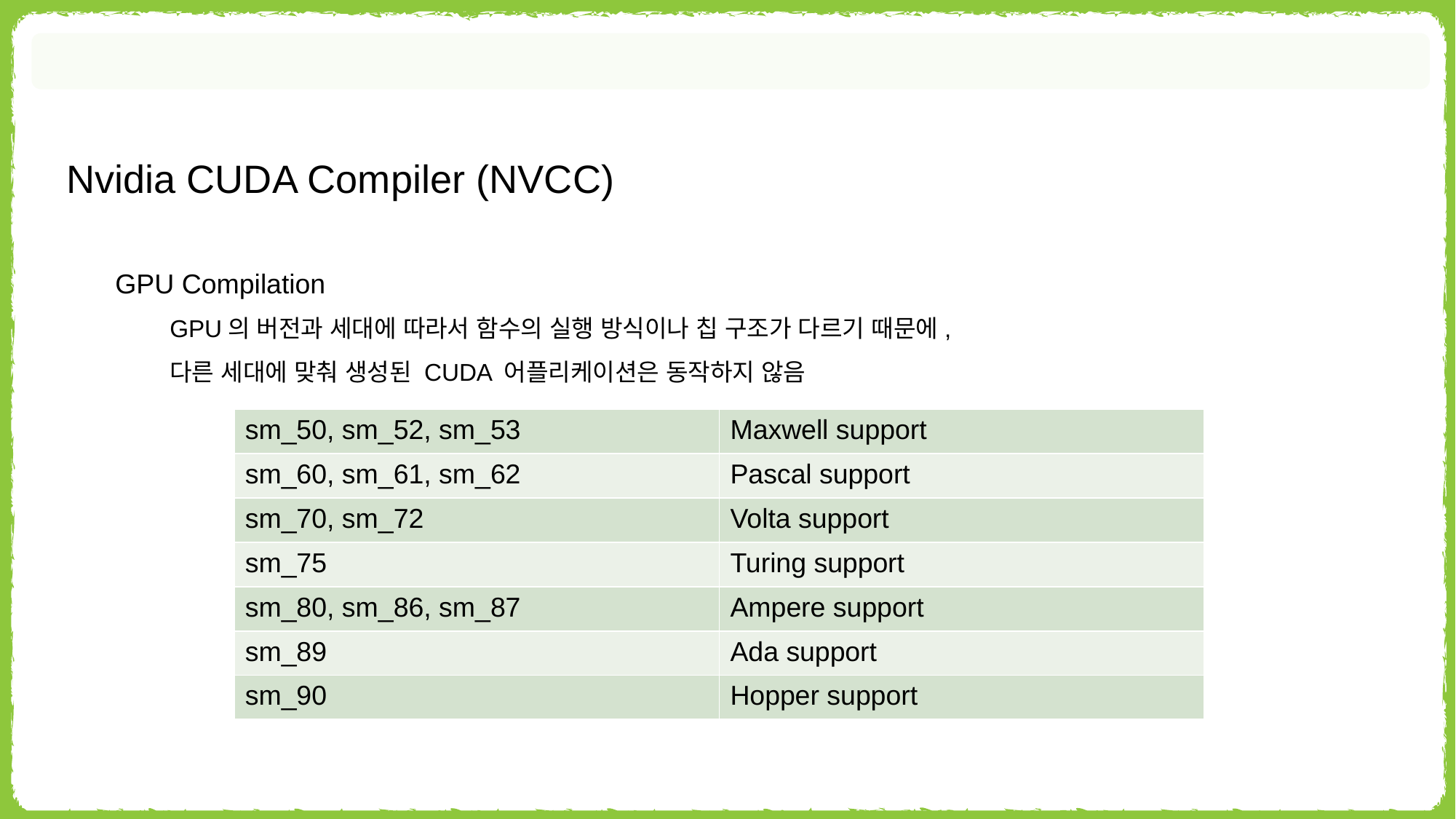

Nvidia CUDA Compiler (NVCC)
GPU Compilation
GPU의 버전과 세대에 따라서 함수의 실행 방식이나 칩 구조가 다르기 때문에,
다른 세대에 맞춰 생성된 CUDA 어플리케이션은 동작하지 않음
| sm\_50, sm\_52, sm\_53 | Maxwell support |
| --- | --- |
| sm\_60, sm\_61, sm\_62 | Pascal support |
| sm\_70, sm\_72 | Volta support |
| sm\_75 | Turing support |
| sm\_80, sm\_86, sm\_87 | Ampere support |
| sm\_89 | Ada support |
| sm\_90 | Hopper support |